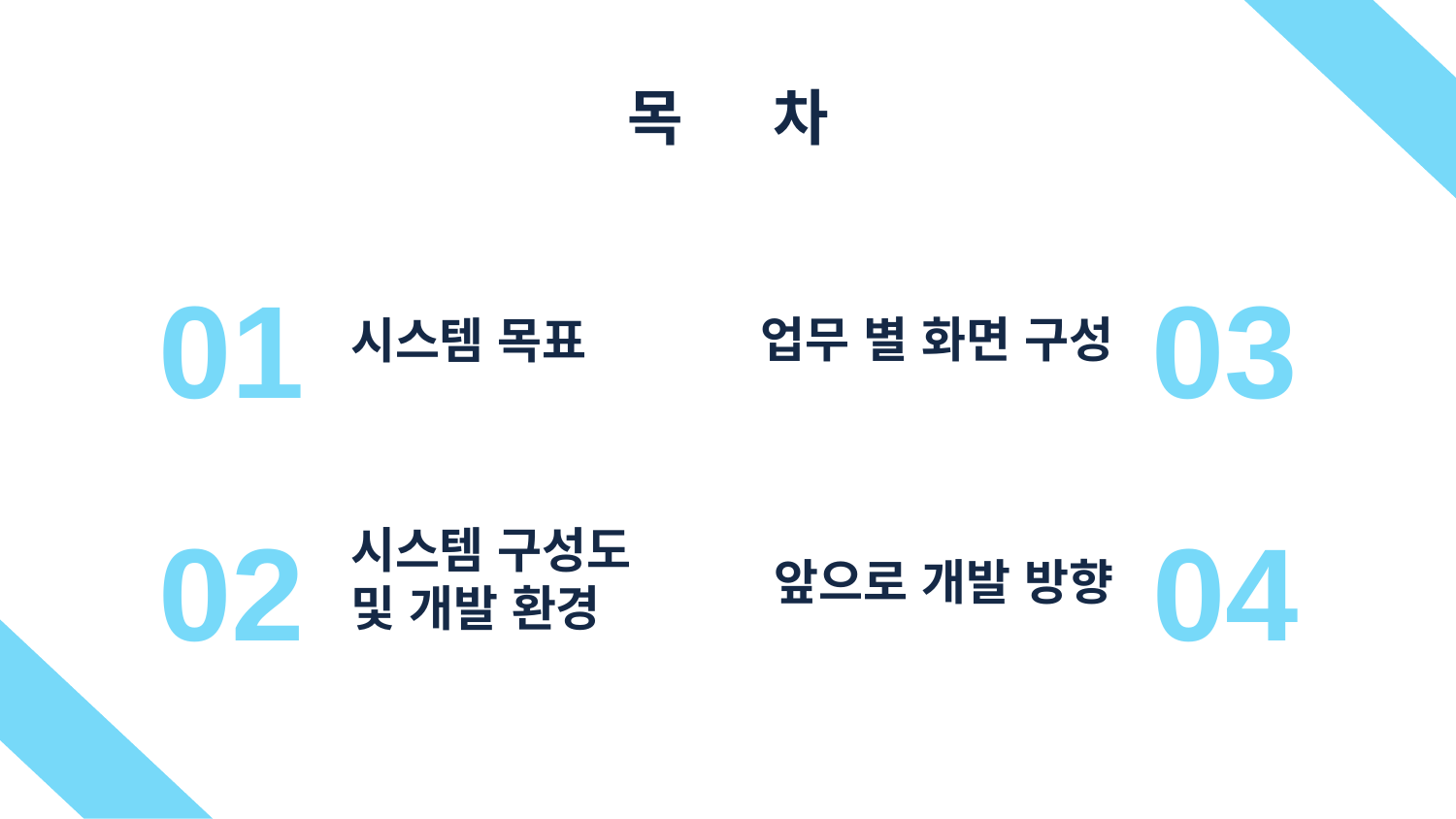

목	차
시스템 목표
01
# 03
업무 별 화면 구성
시스템 구성도
및 개발 환경
02
04
앞으로 개발 방향